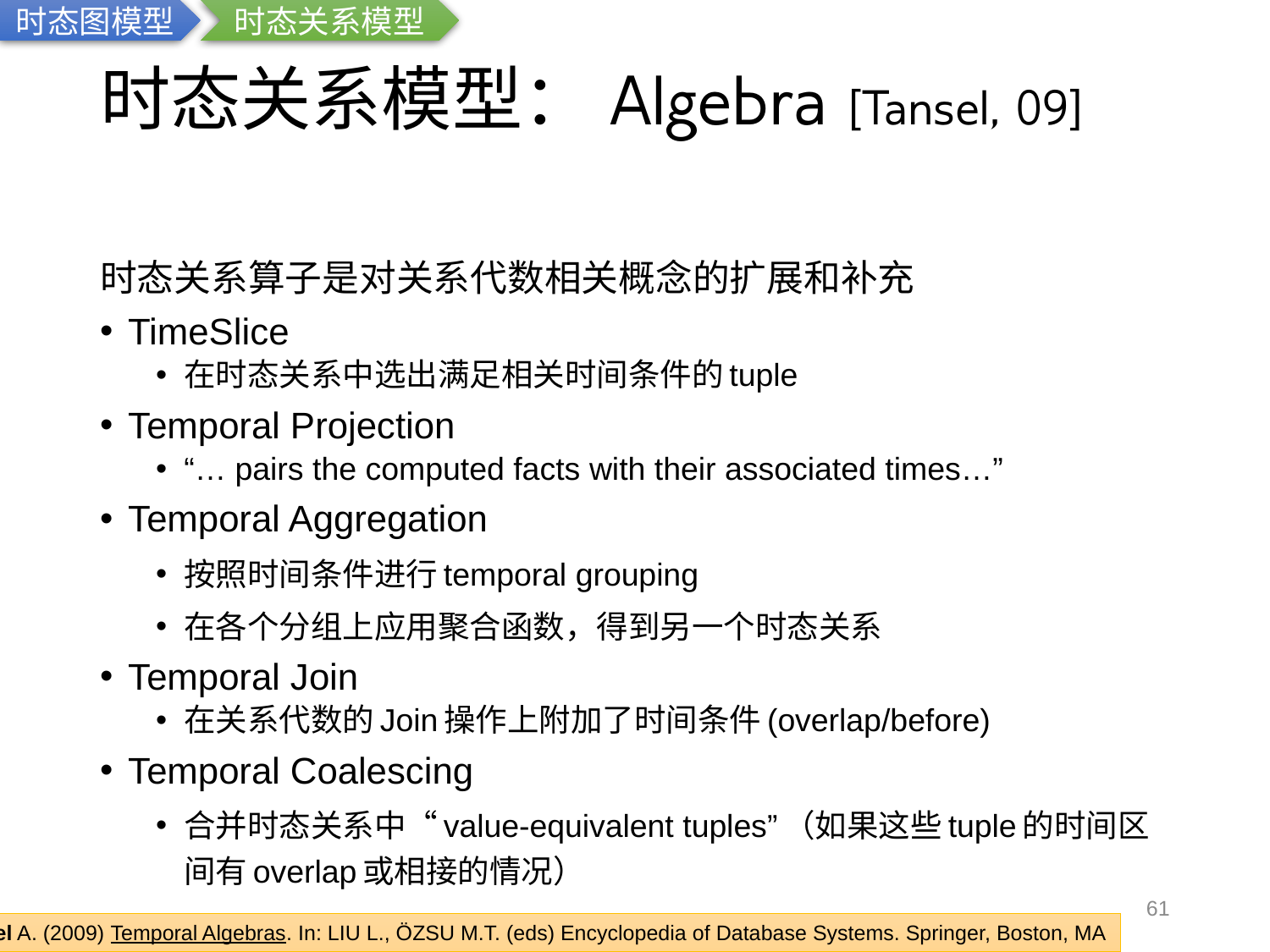

时态图模型
时态关系模型
# 时态关系模型：Algebra [Tansel, 09]
时态关系算子是对关系代数相关概念的扩展和补充
TimeSlice
在时态关系中选出满足相关时间条件的tuple
Temporal Projection
“… pairs the computed facts with their associated times…”
Temporal Aggregation
按照时间条件进行temporal grouping
在各个分组上应用聚合函数，得到另一个时态关系
Temporal Join
在关系代数的Join操作上附加了时间条件(overlap/before)
Temporal Coalescing
合并时态关系中“value-equivalent tuples”（如果这些tuple的时间区间有overlap或相接的情况）
61
Tansel A. (2009) Temporal Algebras. In: LIU L., ÖZSU M.T. (eds) Encyclopedia of Database Systems. Springer, Boston, MA